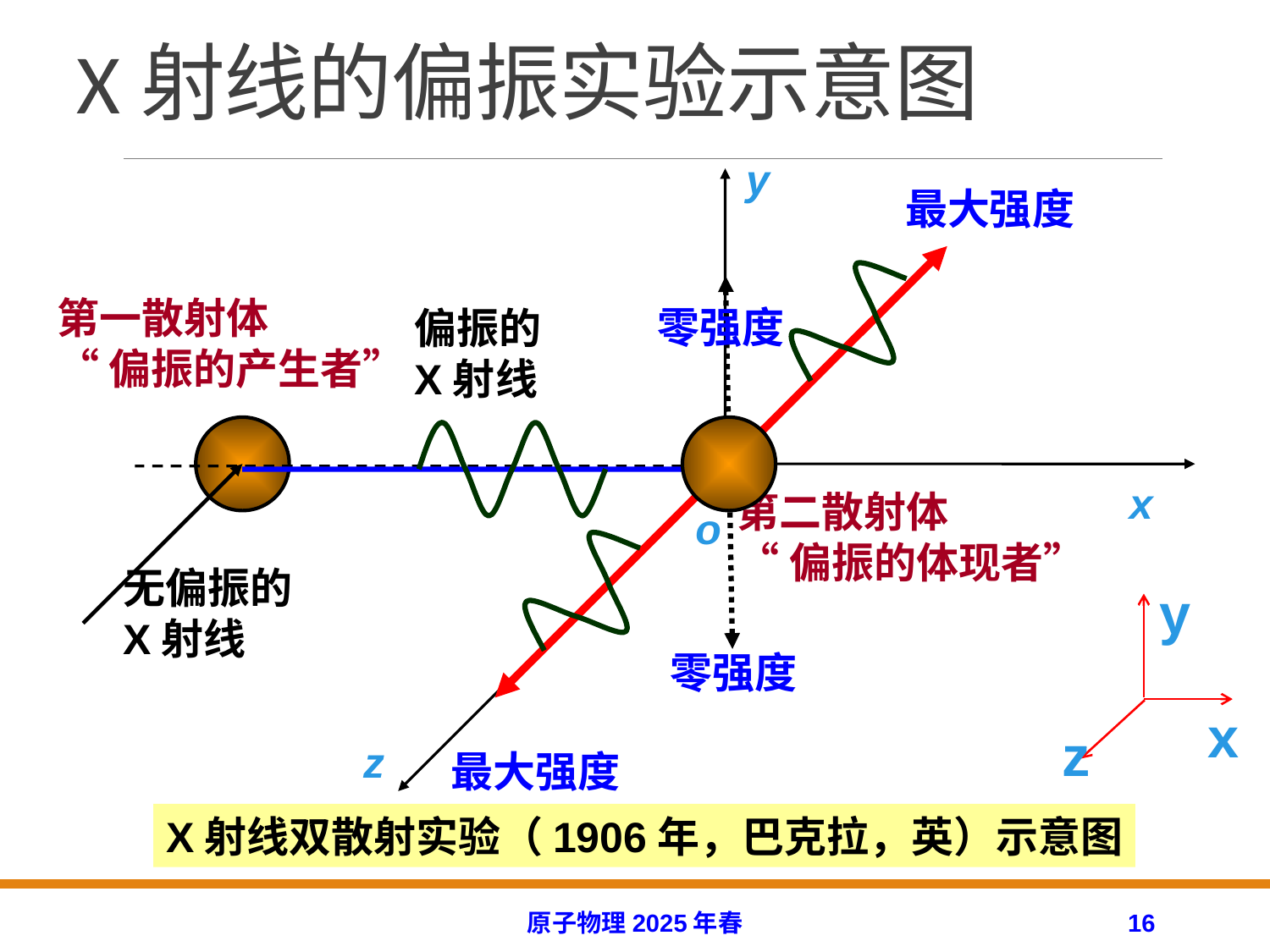

# X射线的偏振实验示意图
y

x
o
z
最大强度

零强度
零强度
第一散射体
“偏振的产生者”

偏振的
X射线

最大强度

无偏振的
X射线
第二散射体
“偏振的体现者”
y
x
z
X射线双散射实验（1906年，巴克拉，英）示意图
原子物理2025年春
16